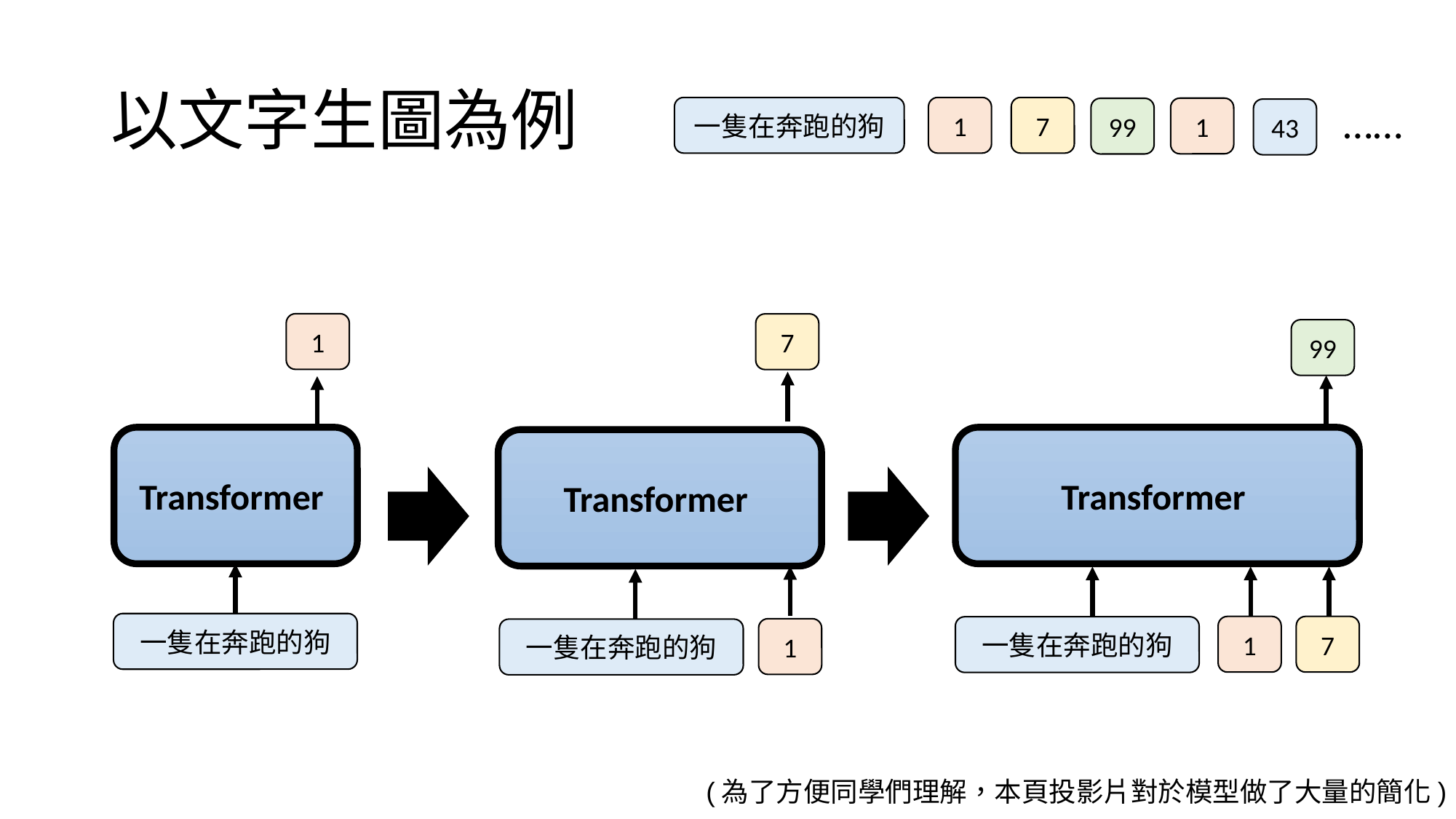

# 以文字生圖為例
……
一隻在奔跑的狗
1
7
1
99
43
1
7
99
Transformer
Transformer
Transformer

一隻在奔跑的狗
1
7
一隻在奔跑的狗
1
一隻在奔跑的狗
(為了方便同學們理解，本頁投影片對於模型做了大量的簡化)